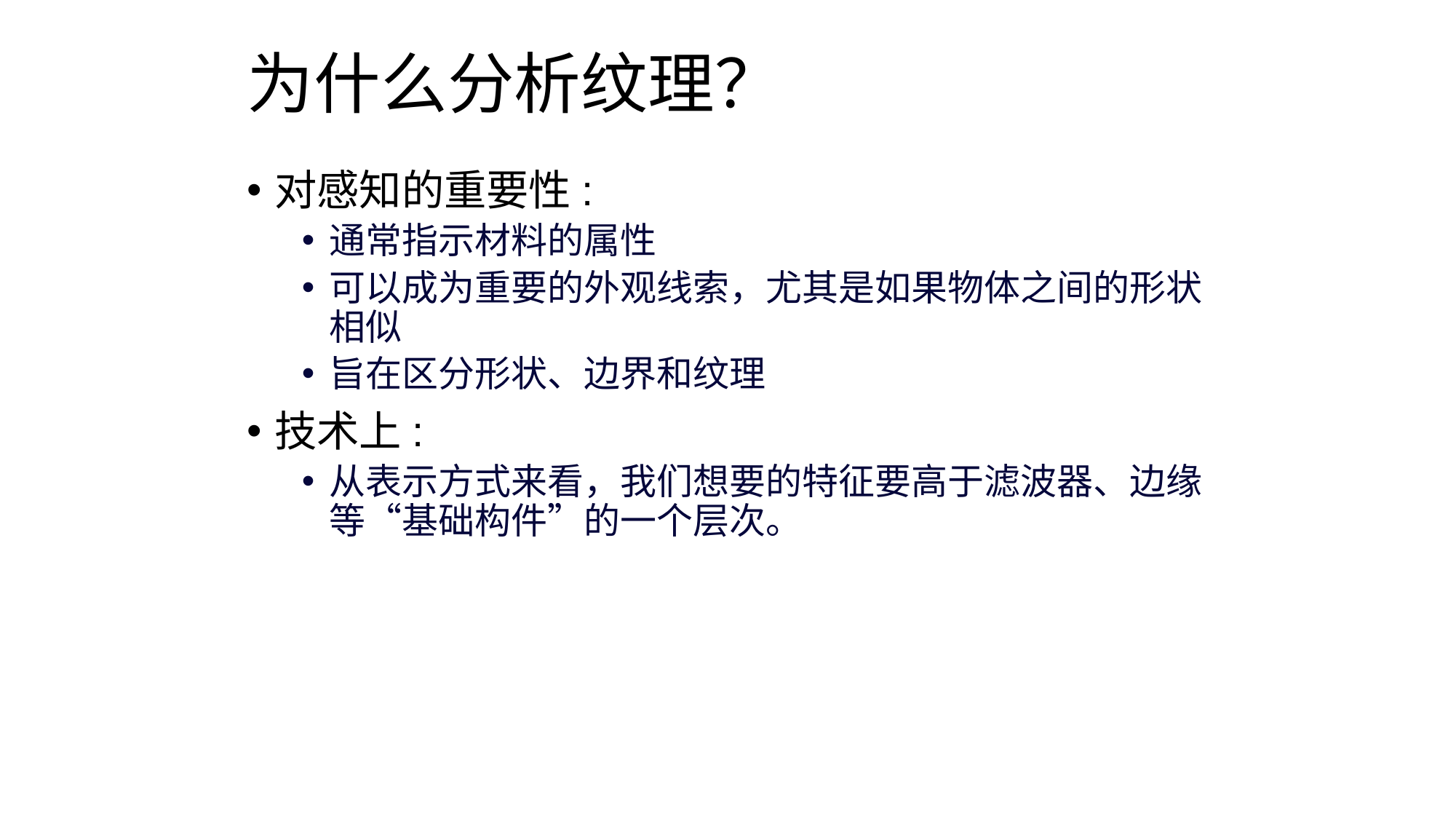

# 为什么分析纹理？
对感知的重要性:
通常指示材料的属性
可以成为重要的外观线索，尤其是如果物体之间的形状相似
旨在区分形状、边界和纹理
技术上:
从表示方式来看，我们想要的特征要高于滤波器、边缘等“基础构件”的一个层次。